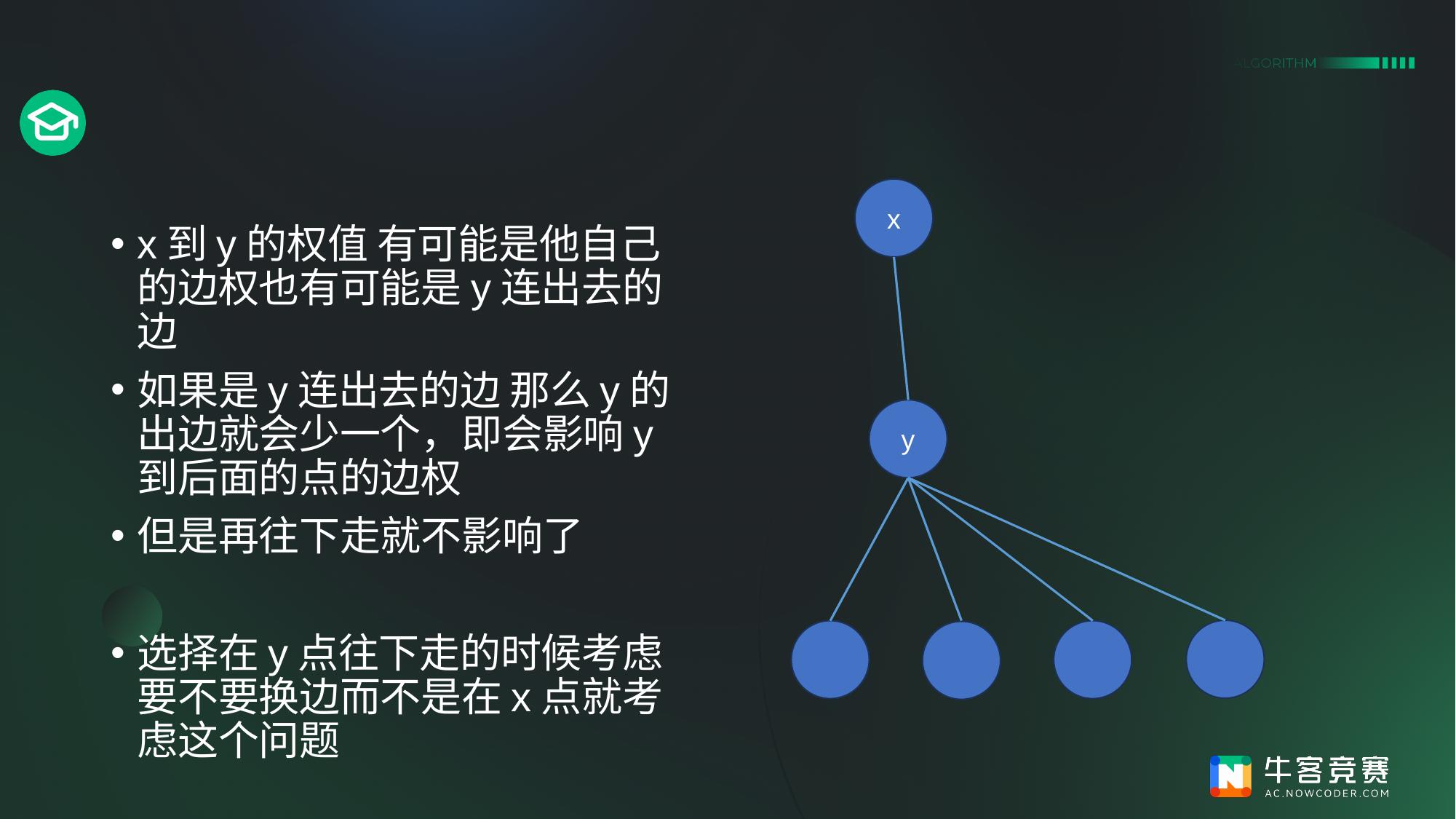

#
x
x到y的权值 有可能是他自己的边权也有可能是y连出去的边
如果是y连出去的边 那么y的出边就会少一个，即会影响y到后面的点的边权
但是再往下走就不影响了

选择在y点往下走的时候考虑要不要换边而不是在x点就考虑这个问题
y